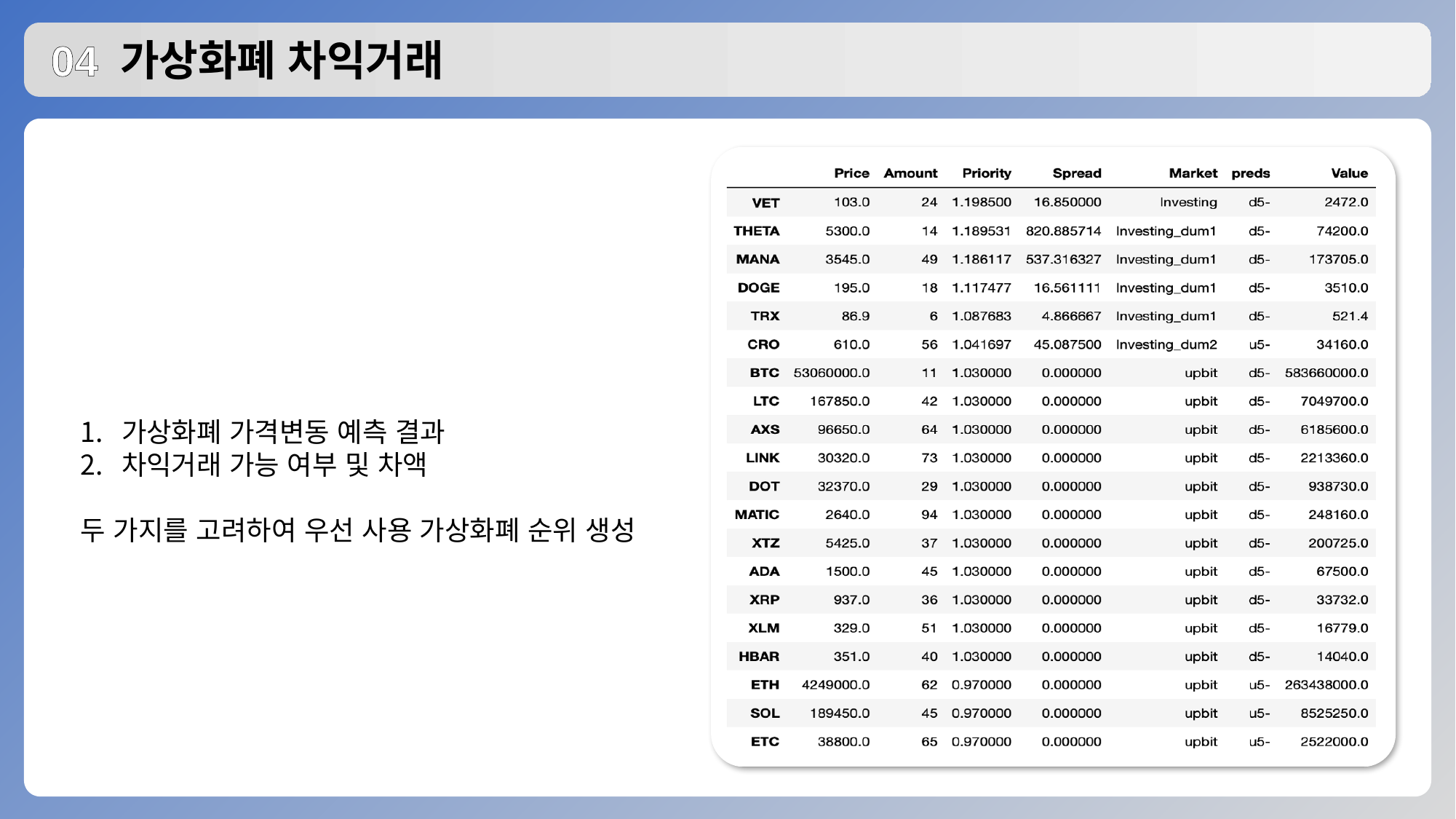

# 04 가상화폐 차익거래

가상화폐 가격변동 예측 결과
차익거래 가능 여부 및 차액

두 가지를 고려하여 우선 사용 가상화폐 순위 생성